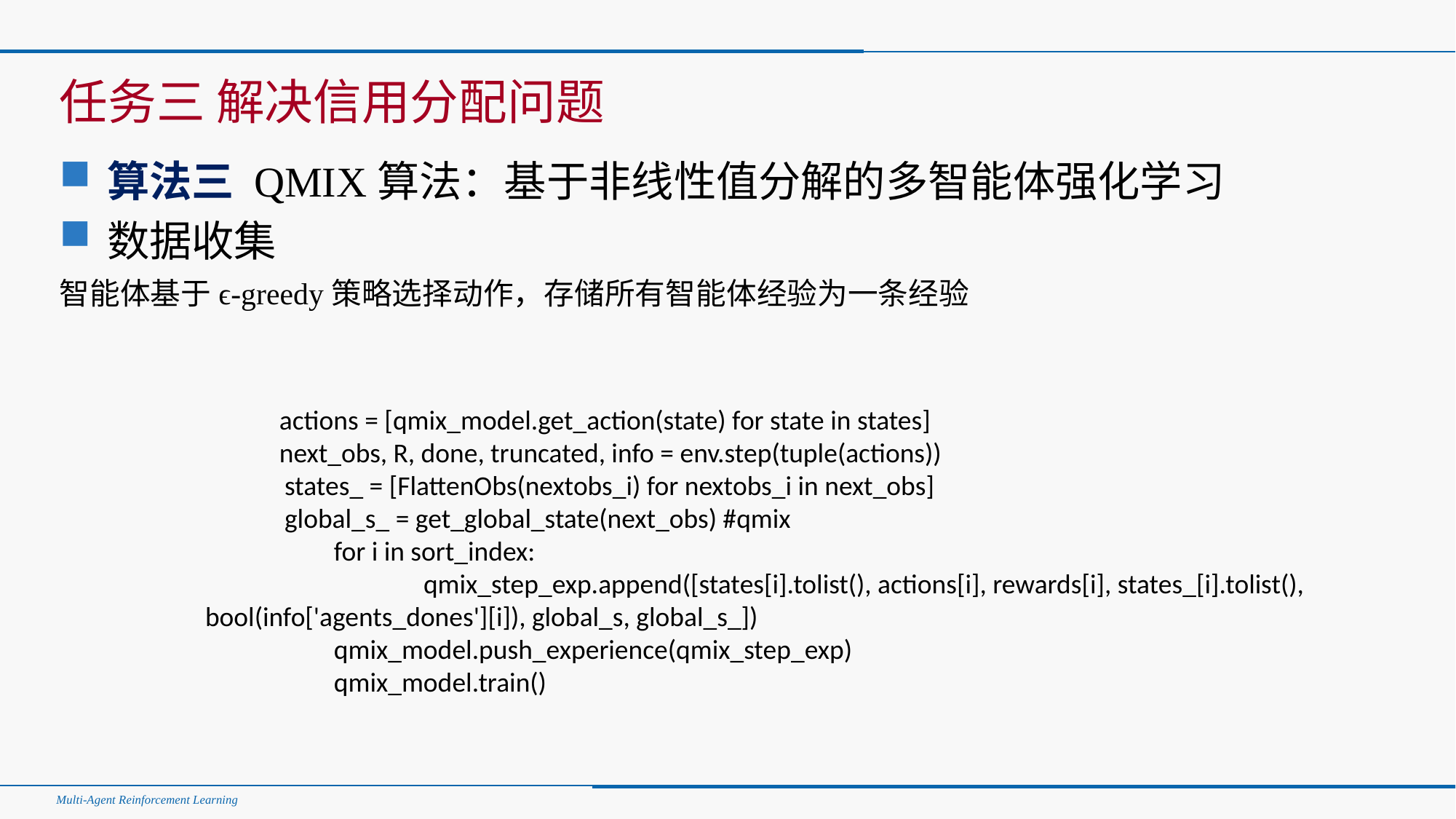

#
任务三 解决信用分配问题
算法三 QMIX算法：基于非线性值分解的多智能体强化学习
数据收集
智能体基于ϵ-greedy策略选择动作，存储所有智能体经验为一条经验

            actions = [qmix_model.get_action(state) for state in states]
            next_obs, R, done, truncated, info = env.step(tuple(actions))
    states_ = [FlattenObs(nextobs_i) for nextobs_i in next_obs]
    global_s_ = get_global_state(next_obs) #qmix
            for i in sort_index:
                	qmix_step_exp.append([states[i].tolist(), actions[i], rewards[i], states_[i].tolist(), bool(info['agents_dones'][i]), global_s, global_s_])
            qmix_model.push_experience(qmix_step_exp)
            qmix_model.train()
57